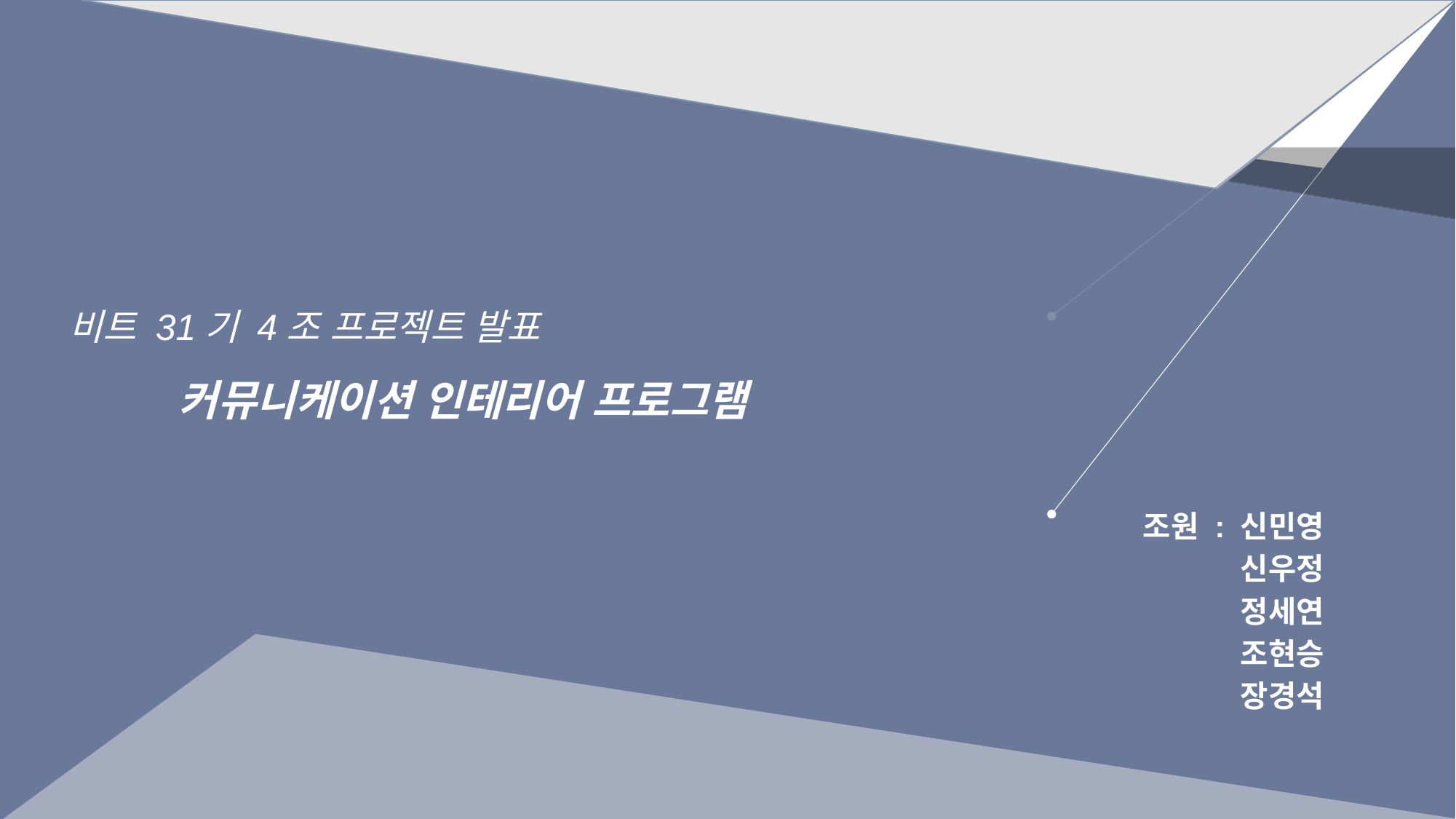

비트 31기 4조 프로젝트 발표
	커뮤니케이션 인테리어 프로그램

조원 : 신민영
신우정
정세연
조현승
장경석